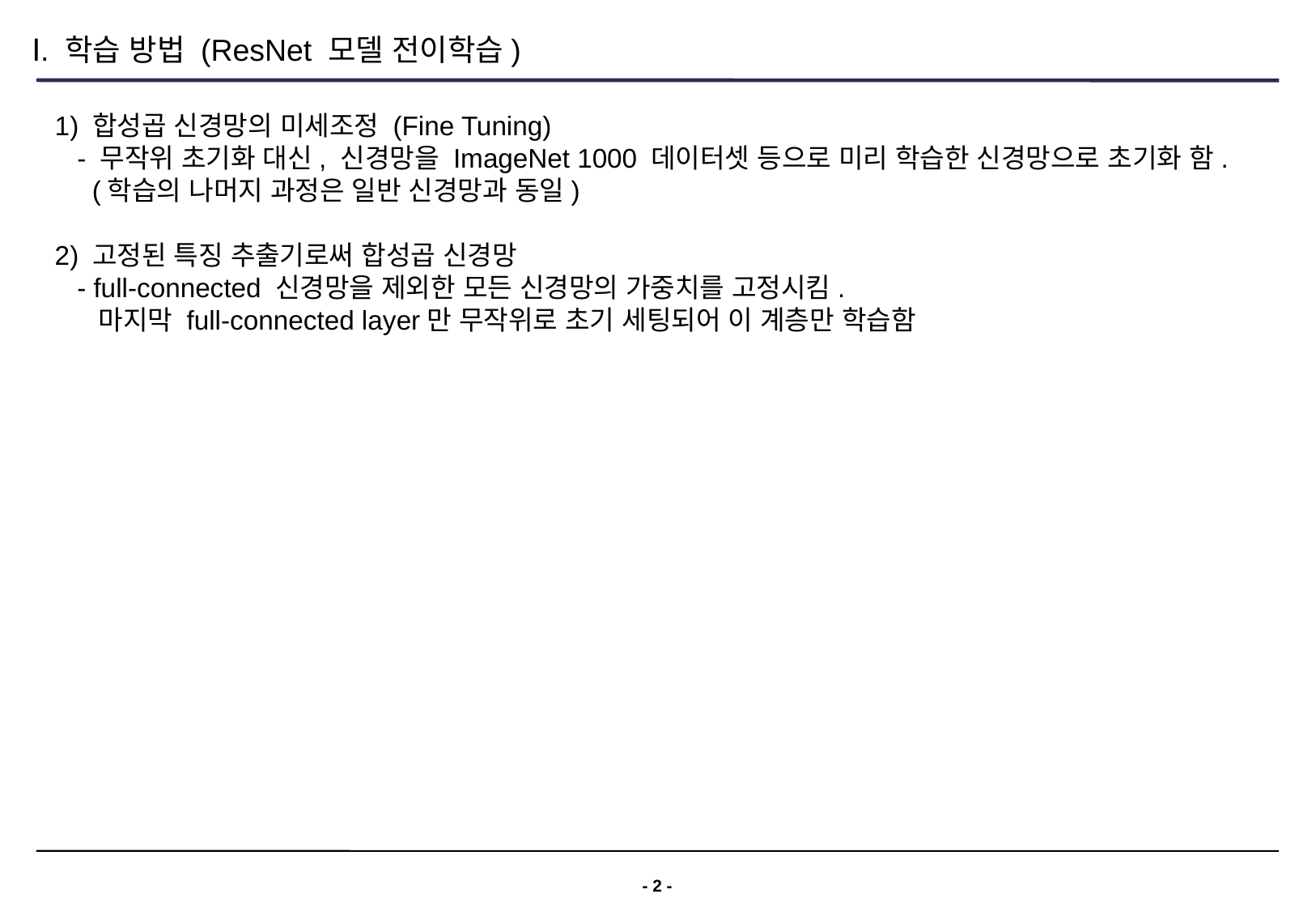

Ⅰ. 학습 방법 (ResNet 모델 전이학습)
1) 합성곱 신경망의 미세조정 (Fine Tuning)
   - 무작위 초기화 대신, 신경망을 ImageNet 1000 데이터셋 등으로 미리 학습한 신경망으로 초기화 함.
     (학습의 나머지 과정은 일반 신경망과 동일)

2) 고정된 특징 추출기로써 합성곱 신경망
   - full-connected 신경망을 제외한 모든 신경망의 가중치를 고정시킴.
     마지막 full-connected layer만 무작위로 초기 세팅되어 이 계층만 학습함